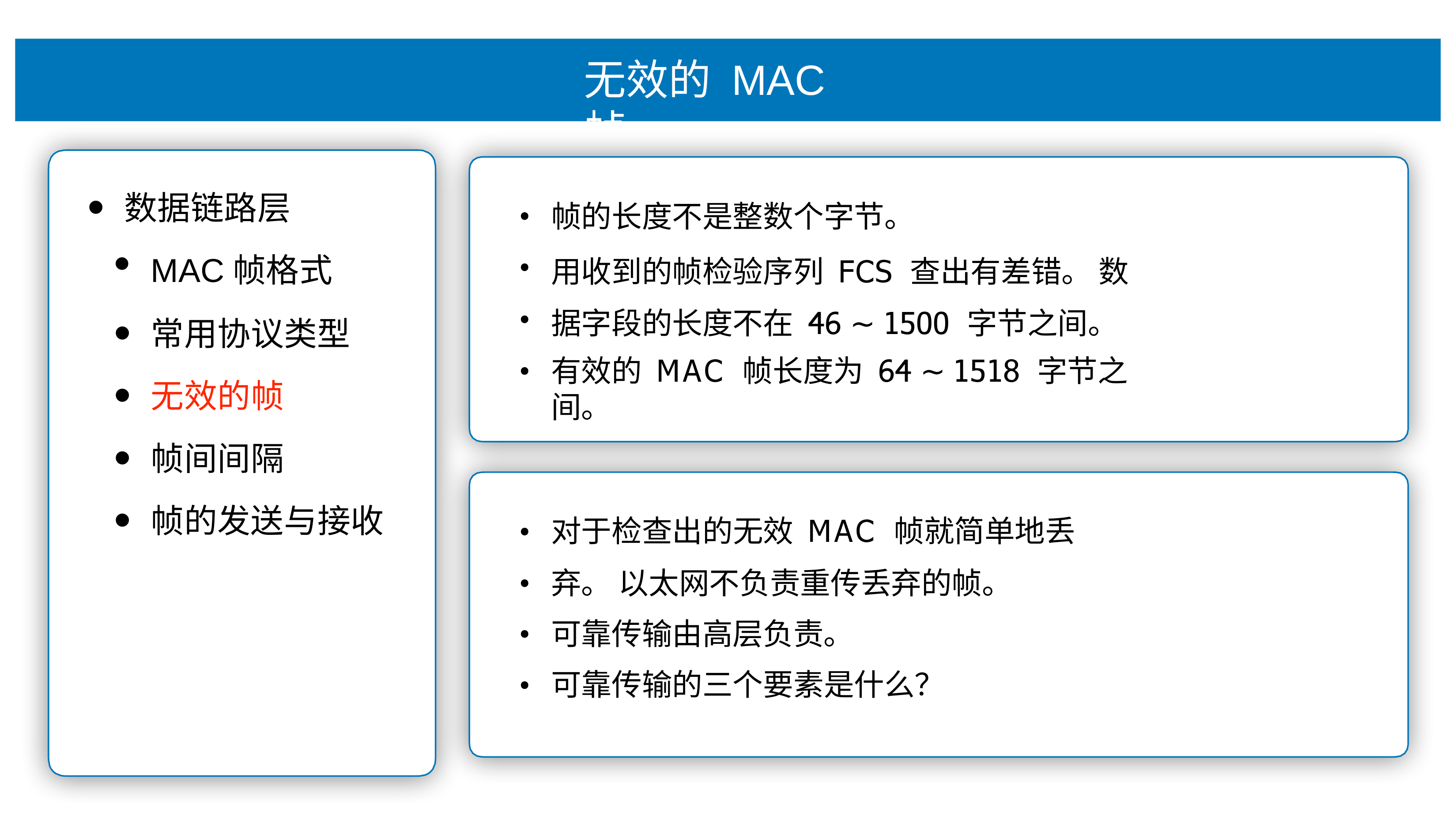

# ⽆效的 MAC 帧

数据链路层
MAC帧格式
常⽤协议类型
⽆效的帧
帧间间隔
帧的发送与接收
帧的⻓度不是整数个字节。
⽤收到的帧检验序列 FCS 查出有差错。 数据字段的⻓度不在 46 ~ 1500 字节之间。
有效的 MAC 帧⻓度为 64 ~ 1518 字节之间。
•
•
•
•

对于检查出的⽆效 MAC 帧就简单地丢弃。 以太⽹不负责重传丢弃的帧。
可靠传输由⾼层负责。
可靠传输的三个要素是什么？
•
•
•
•